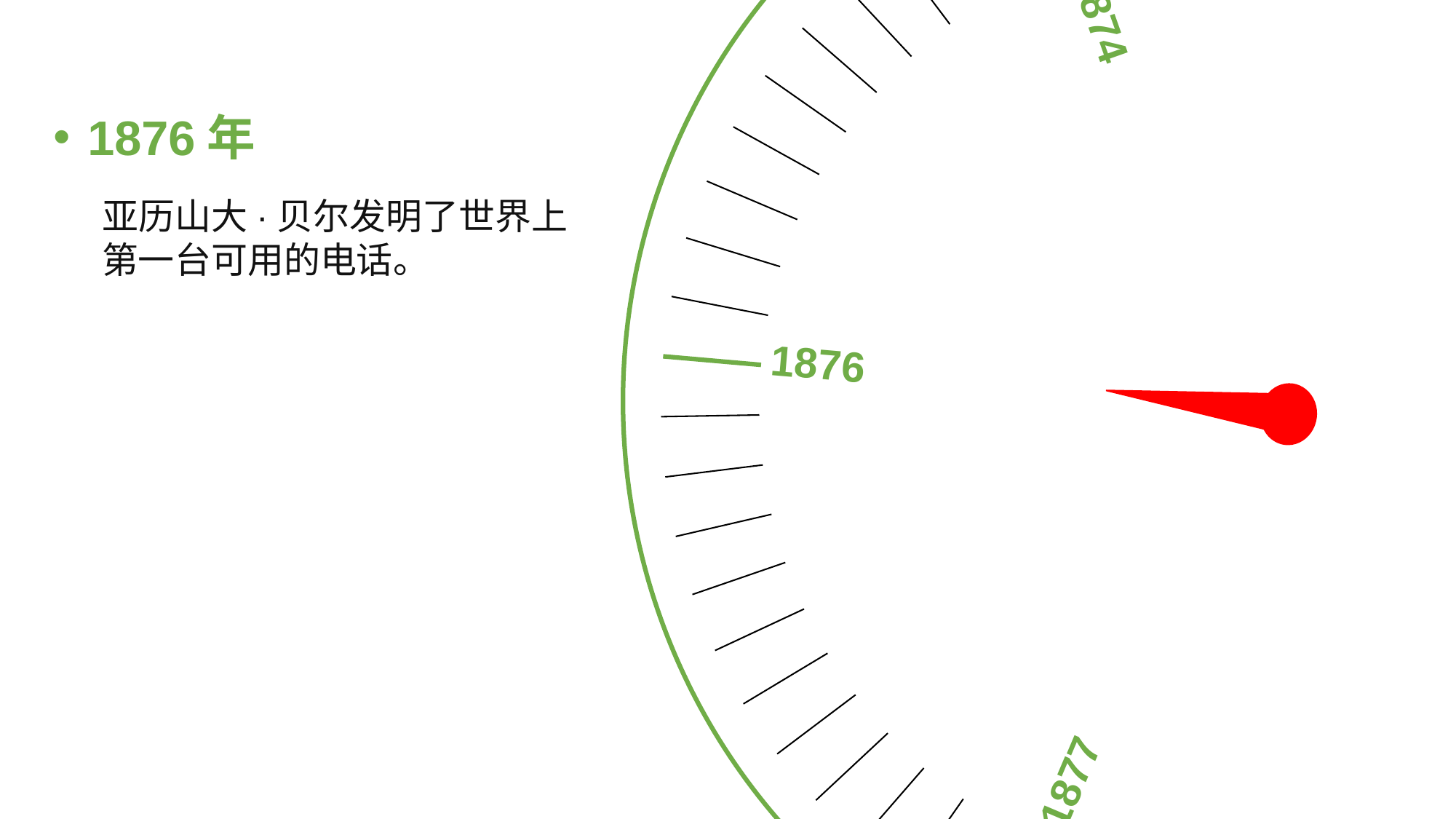

1877
1876
1879
1874
1885
1876年
亚历山大·贝尔发明了世界上第一台可用的电话。